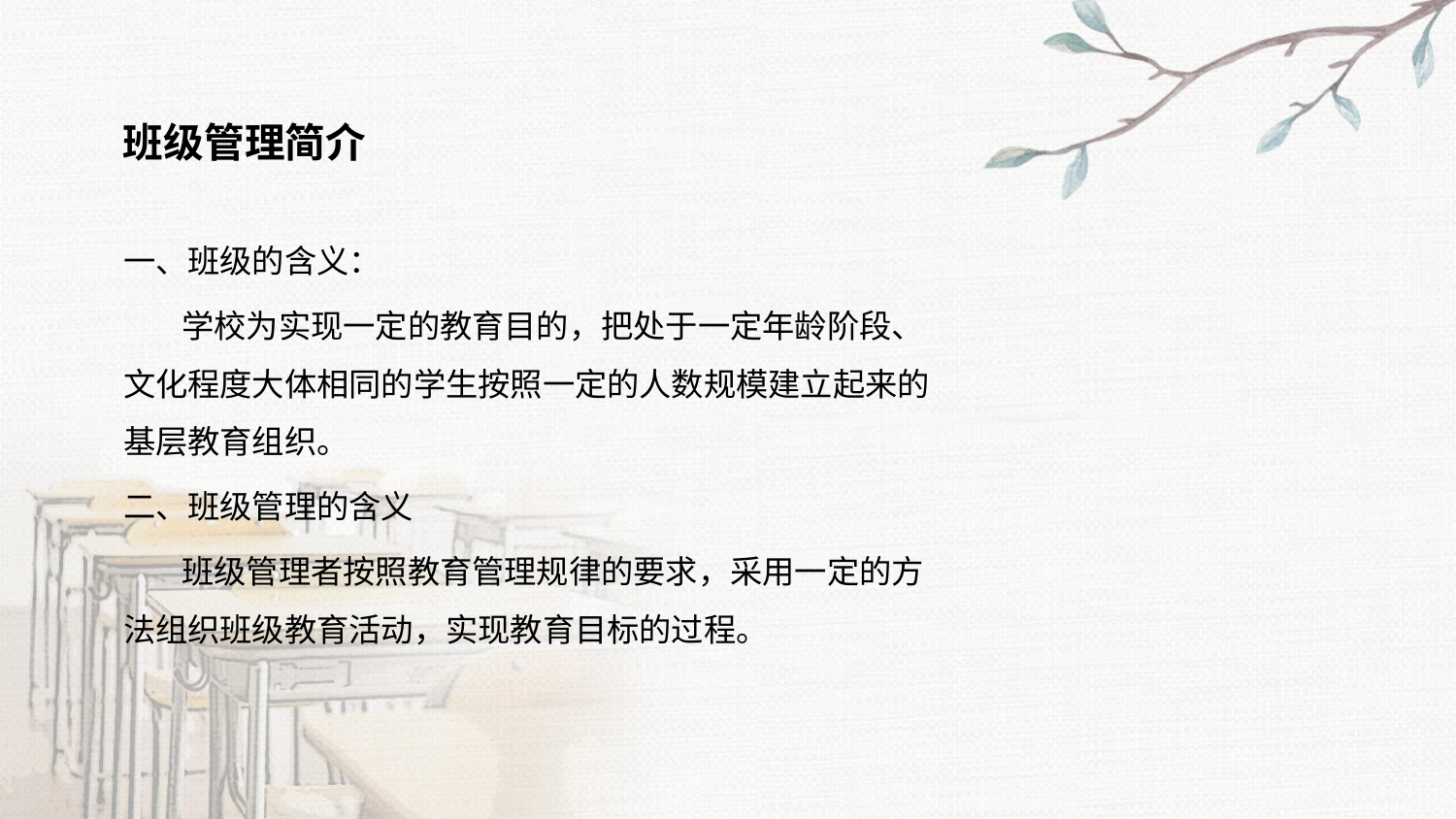

班级管理简介
一、班级的含义：
       学校为实现一定的教育目的，把处于一定年龄阶段、文化程度大体相同的学生按照一定的人数规模建立起来的基层教育组织。
二、班级管理的含义
       班级管理者按照教育管理规律的要求，采用一定的方法组织班级教育活动，实现教育目标的过程。